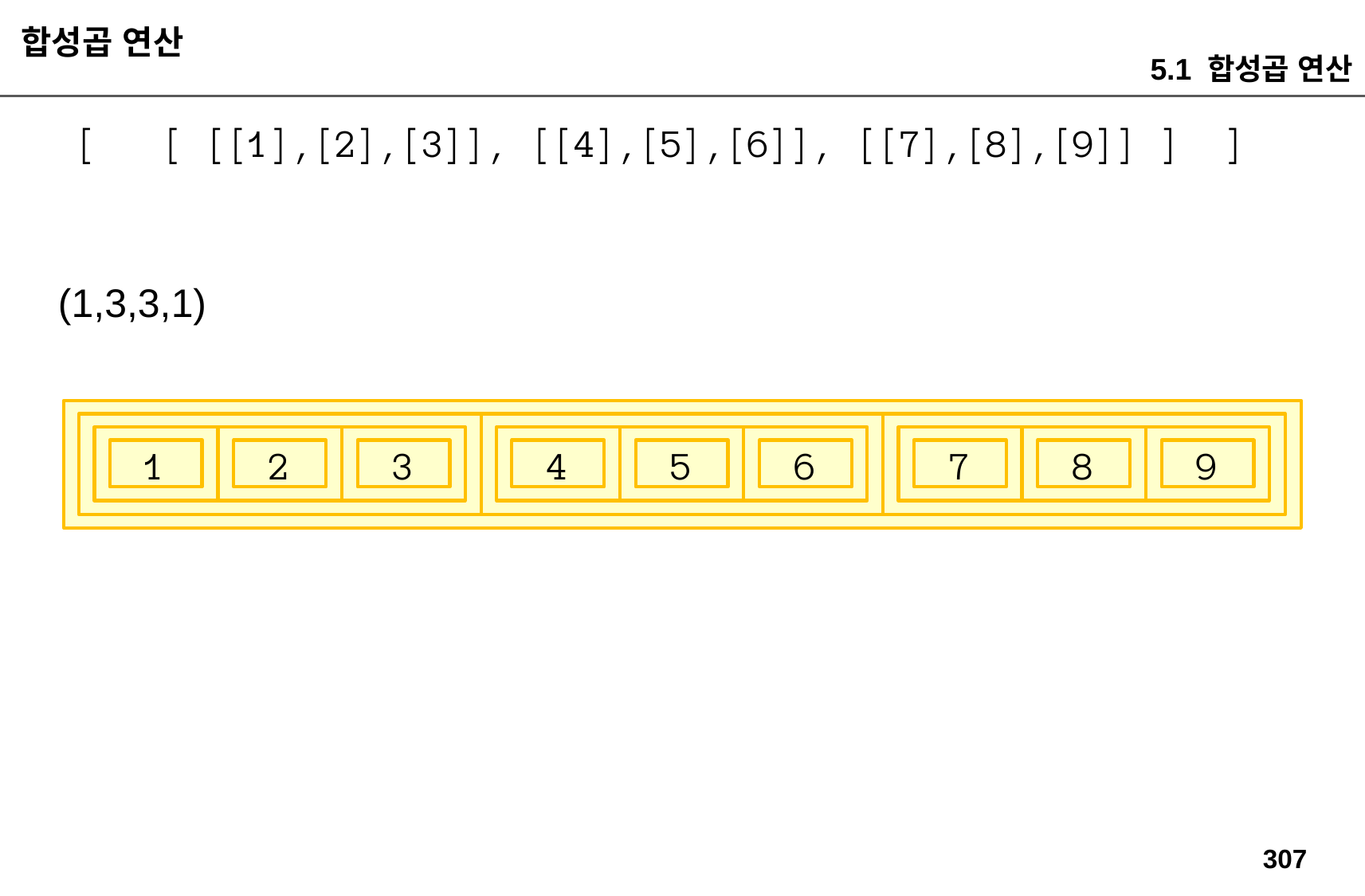

합성곱 연산
5.1 합성곱 연산
[   [ [[1],[2],[3]], [[4],[5],[6]], [[7],[8],[9]] ]  ]
(1,3,3,1)

9
8
6
7
5
3
4
2
1